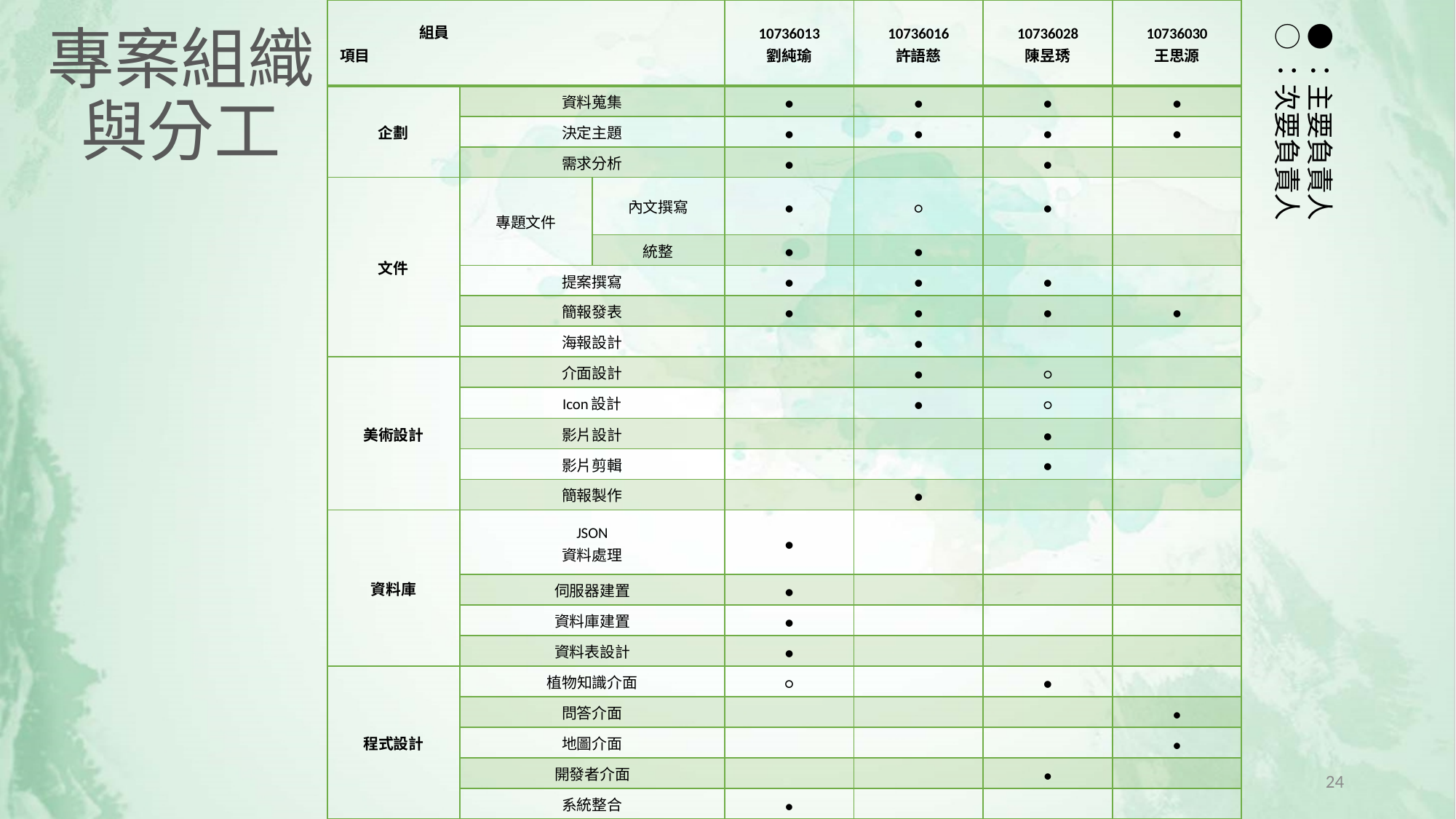

| 組員 項目 |  |  | 10736013 劉純瑜 | 10736016 許語慈 | 10736028 陳昱琇 | 10736030 王思源 |
| --- | --- | --- | --- | --- | --- | --- |
| 企劃 | 資料蒐集 |  | ● | ● | ● | ● |
|  | 決定主題 |  | ● | ● | ● | ● |
|  | 需求分析 |  | ● |  | ● |  |
| 文件 | 專題文件 | 內文撰寫 | ● | ○ | ● |  |
|  |  | 統整 | ● | ● |  |  |
|  | 提案撰寫 |  | ● | ● | ● |  |
|  | 簡報發表 |  | ● | ● | ● | ● |
|  | 海報設計 |  |  | ● |  |  |
| 美術設計 | 介面設計 |  |  | ● | ○ |  |
|  | Icon設計 |  |  | ● | ○ |  |
|  | 影片設計 |  |  |  | ● |  |
|  | 影片剪輯 |  |  |  | ● |  |
|  | 簡報製作 |  |  | ● |  |  |
| 資料庫 | JSON 資料處理 |  | ● |  |  |  |
|  | 伺服器建置 |  | ● |  |  |  |
|  | 資料庫建置 |  | ● |  |  |  |
|  | 資料表設計 |  | ● |  |  |  |
| 程式設計 | 植物知識介面 |  | ○ |  | ● |  |
|  | 問答介面 |  |  |  |  | ● |
|  | 地圖介面 |  |  |  |  | ● |
|  | 開發者介面 |  |  |  | ● |  |
|  | 系統整合 |  | ● |  |  |  |
●：主要負責人
○：次要負責人
# 專案組織 與分工
24